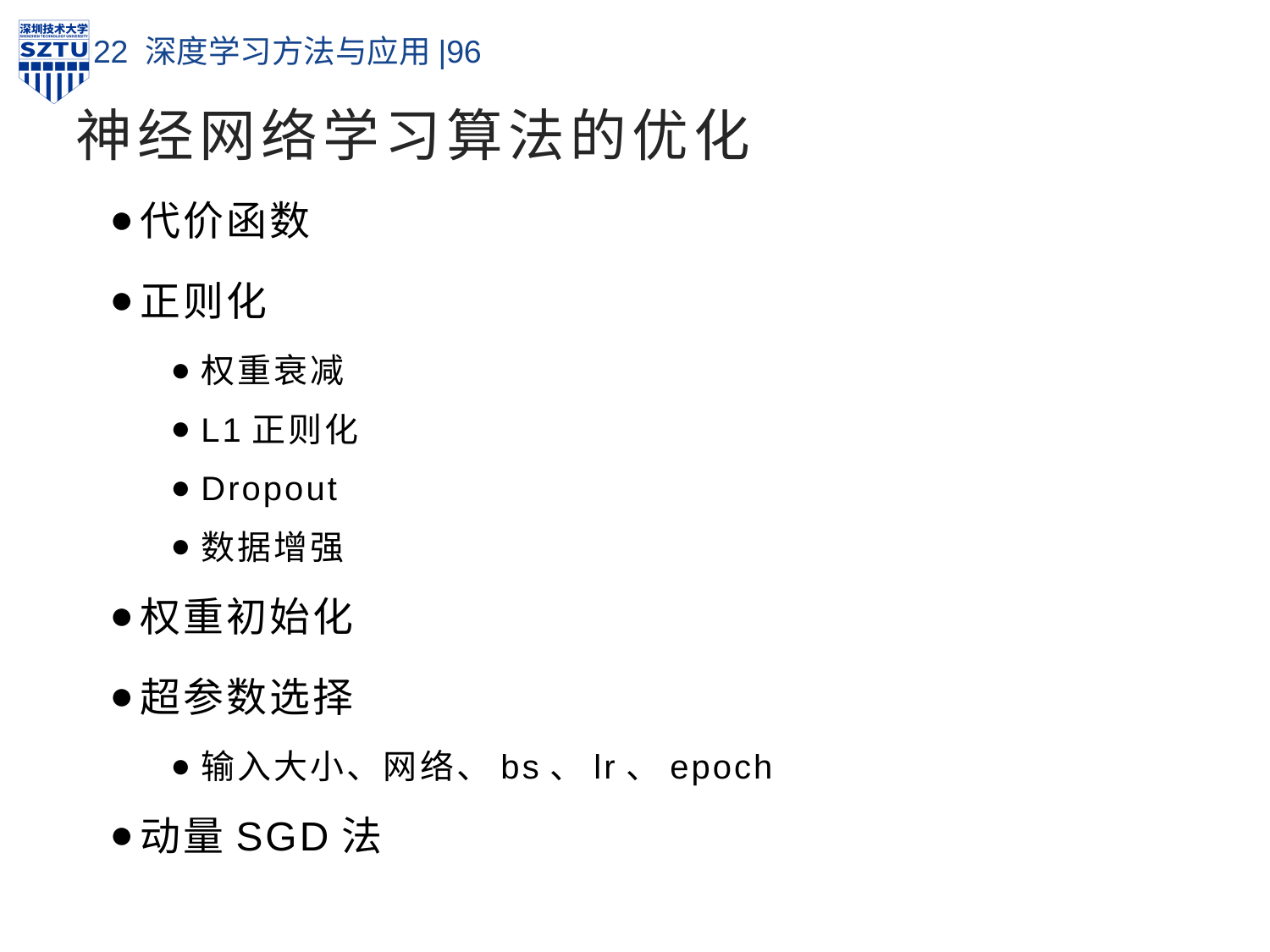

# 神经网络学习算法的优化
代价函数
正则化
权重衰减
L1正则化
Dropout
数据增强
权重初始化
超参数选择
输入大小、网络、bs、lr、epoch
动量SGD法

96